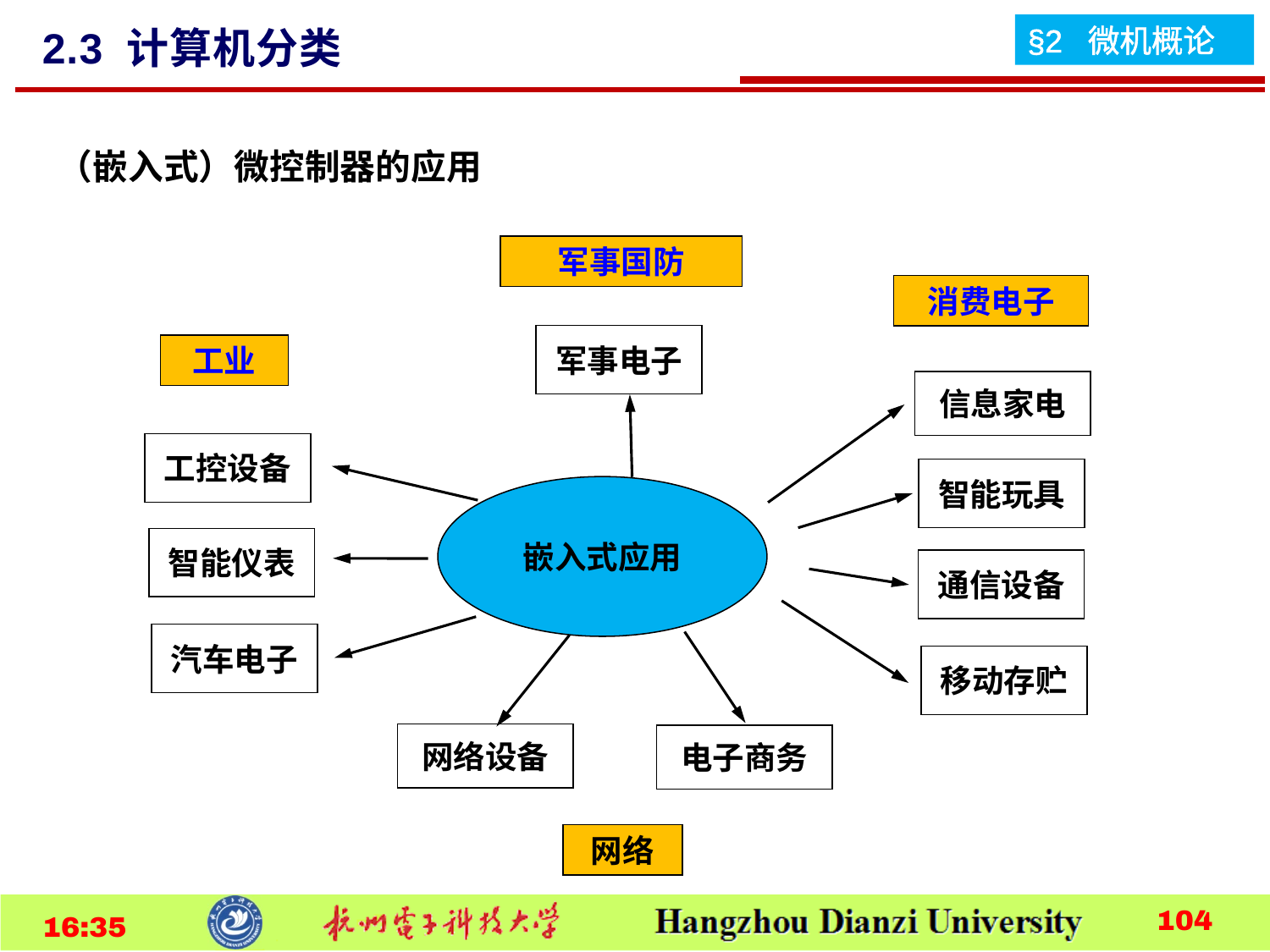

2.3 计算机分类
（嵌入式）微控制器的应用
军事国防
消费电子
军事电子
工业
信息家电

工控设备
智能玩具

嵌入式应用

智能仪表
通信设备

汽车电子

移动存贮
网络设备
电子商务
网络